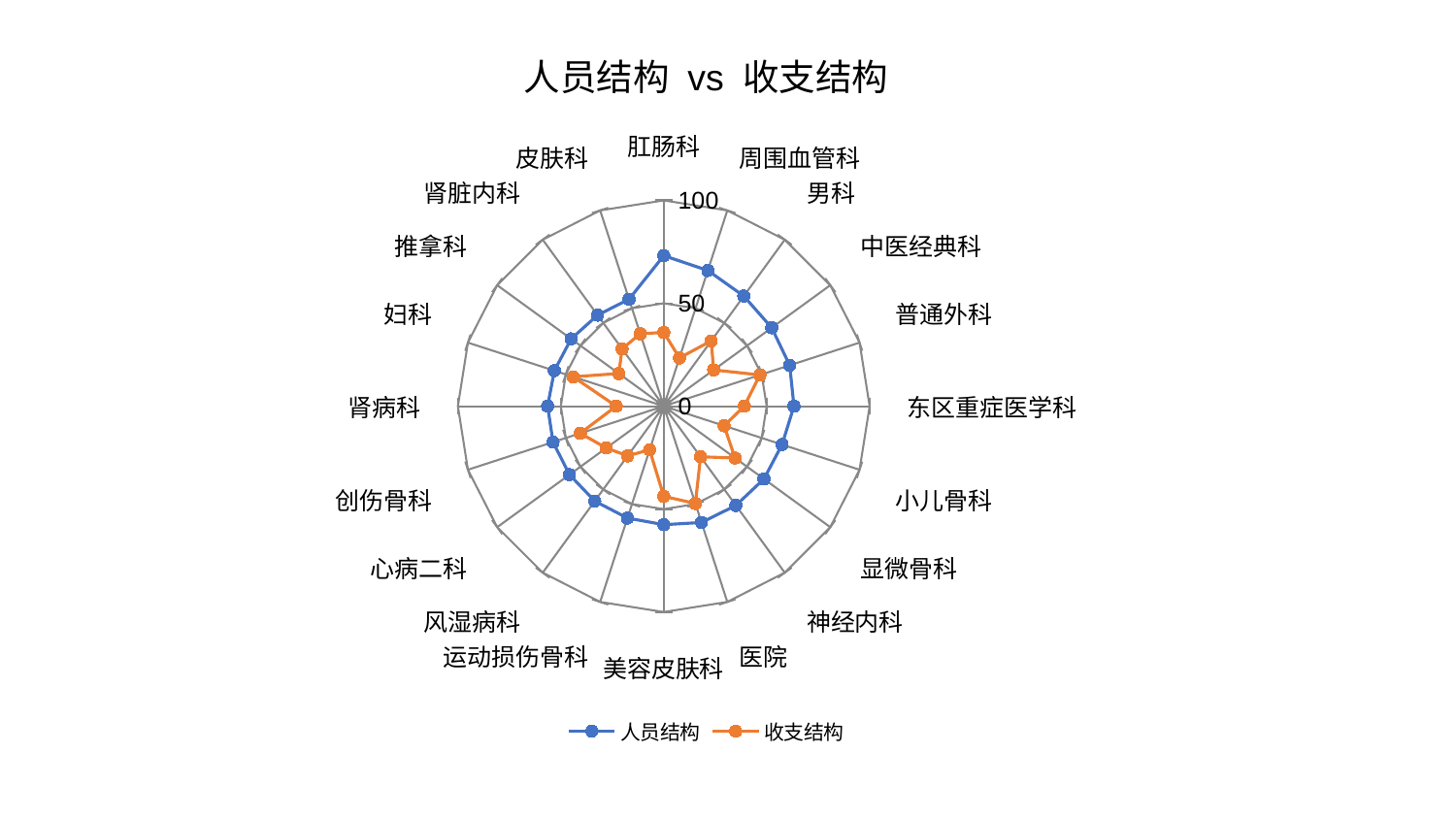

### Chart: 人员结构 vs 收支结构

| Category | 人员结构 | 收支结构 |
|---|---|---|
| 肛肠科 | 73.16209488646255 | 35.831311871904305 |
| 周围血管科 | 69.34223313656102 | 24.665852217650436 |
| 男科 | 66.13944681288646 | 39.232574436703004 |
| 中医经典科 | 64.83374586934163 | 29.983685750030112 |
| 普通外科 | 64.3296137543599 | 49.14595466342883 |
| 东区重症医学科 | 63.2538252690333 | 39.141001904058534 |
| 小儿骨科 | 60.43719806058585 | 30.837964350363134 |
| 显微骨科 | 60.15898087032054 | 42.82761339937723 |
| 神经内科 | 59.6015833141151 | 30.391526760743737 |
| 医院 | 59.40036921923445 | 49.70754660740682 |
| 美容皮肤科 | 57.5849769812338 | 43.804394480565165 |
| 运动损伤骨科 | 57.1562961830663 | 22.281717883782722 |
| 风湿病科 | 57.01987595311706 | 29.862709212905585 |
| 心病二科 | 56.6186659529264 | 34.53260049812587 |
| 创伤骨科 | 56.55054191926888 | 42.662205871426096 |
| 肾病科 | 56.41220708142126 | 23.095415417719952 |
| 妇科 | 55.85368341635766 | 46.27910037867643 |
| 推拿科 | 55.64221727924649 | 27.006144273891028 |
| 肾脏内科 | 54.68824370469409 | 34.41792794243415 |
| 皮肤科 | 54.64561992741438 | 37.00441175077737 |
46